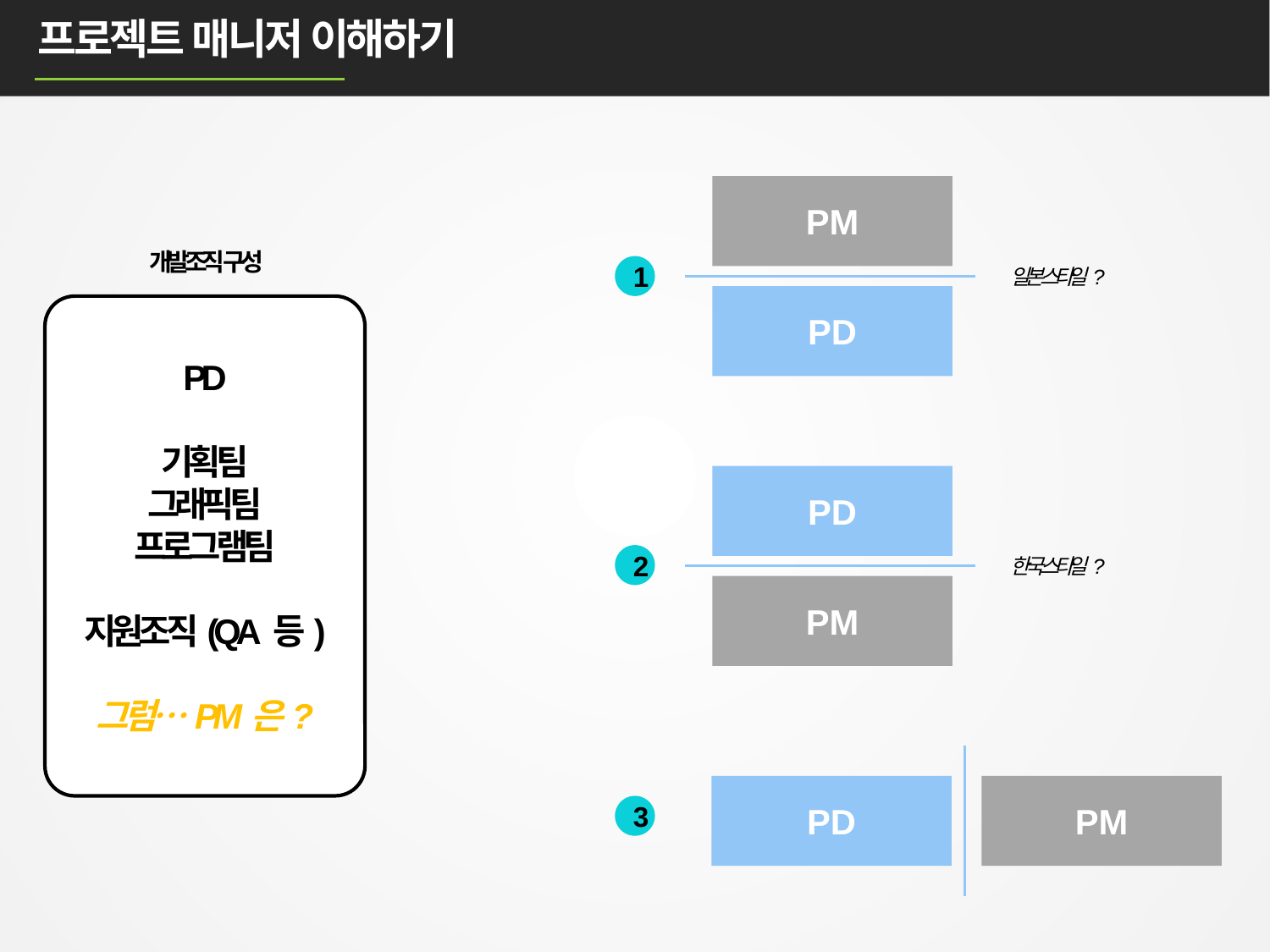

프로젝트 매니저 이해하기
PM
일본  스타일?
1
PD
PD
한국  스타일?
2
PM
PD
PM
3
개발조직  구성
PD

기획팀
그래픽팀
프로그램팀

지원조직(QA 등)

그럼…PM은?